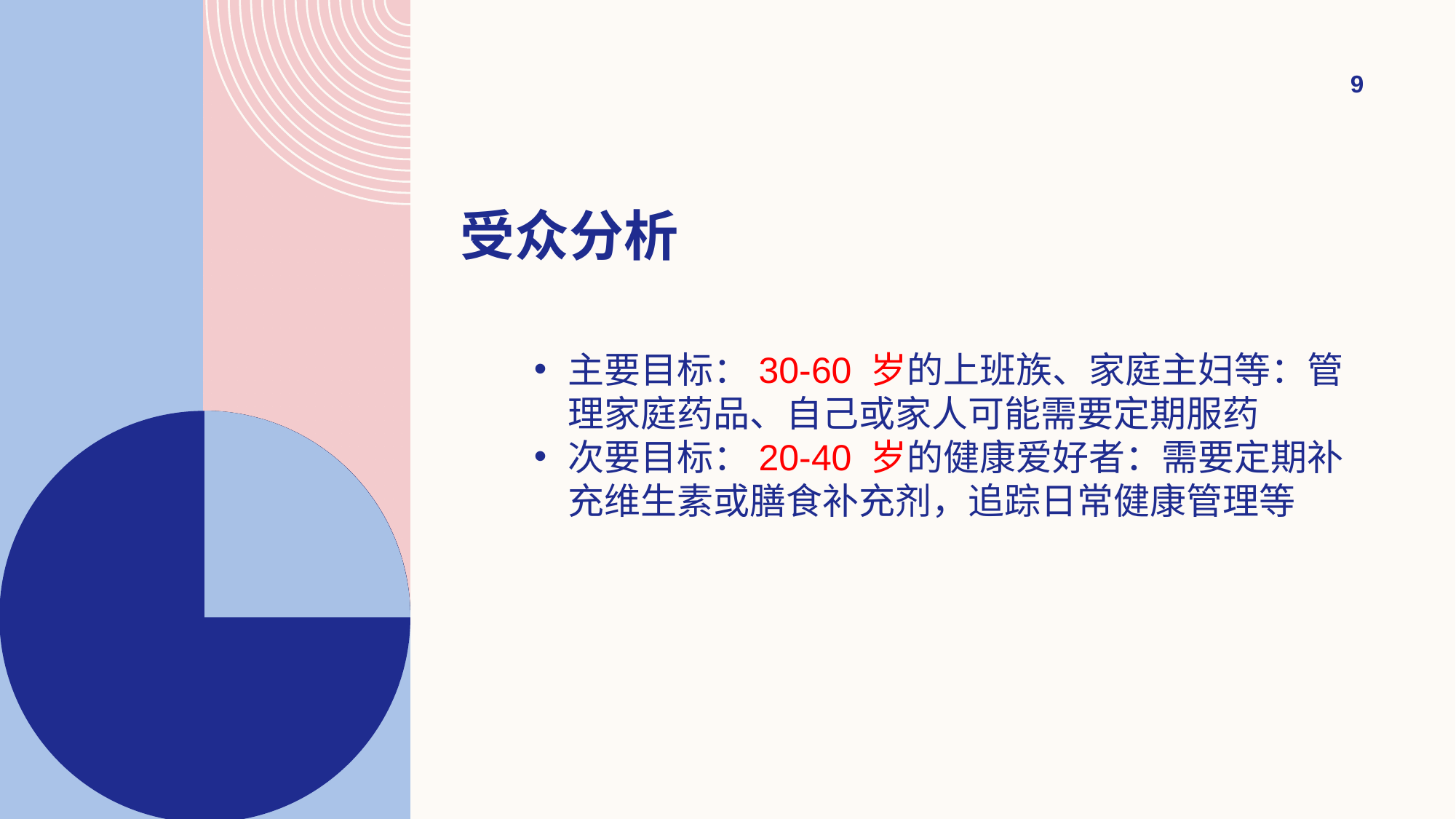

9
# 受众分析
主要目标：30-60 岁的上班族、家庭主妇等：管理家庭药品、自己或家人可能需要定期服药
次要目标：20-40 岁的健康爱好者：需要定期补充维生素或膳食补充剂，追踪日常健康管理等